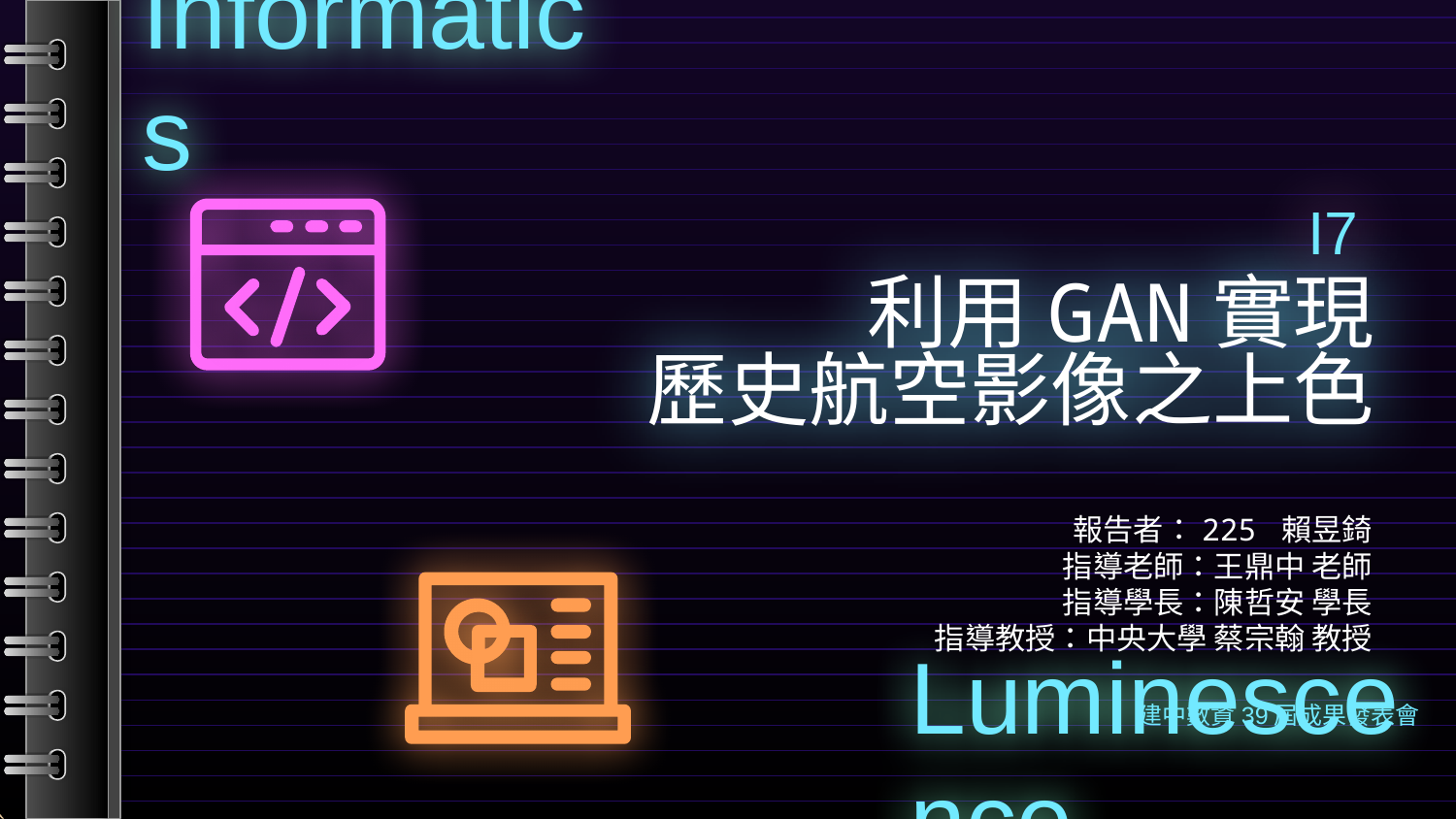

Informatics
# 利用GAN實現 歷史航空影像之上色

I7
報告者：225 賴昱錡
指導老師：王鼎中 老師
指導學長：陳哲安 學長
指導教授：中央大學 蔡宗翰 教授

建中數資39屆成果發表會
Luminescence